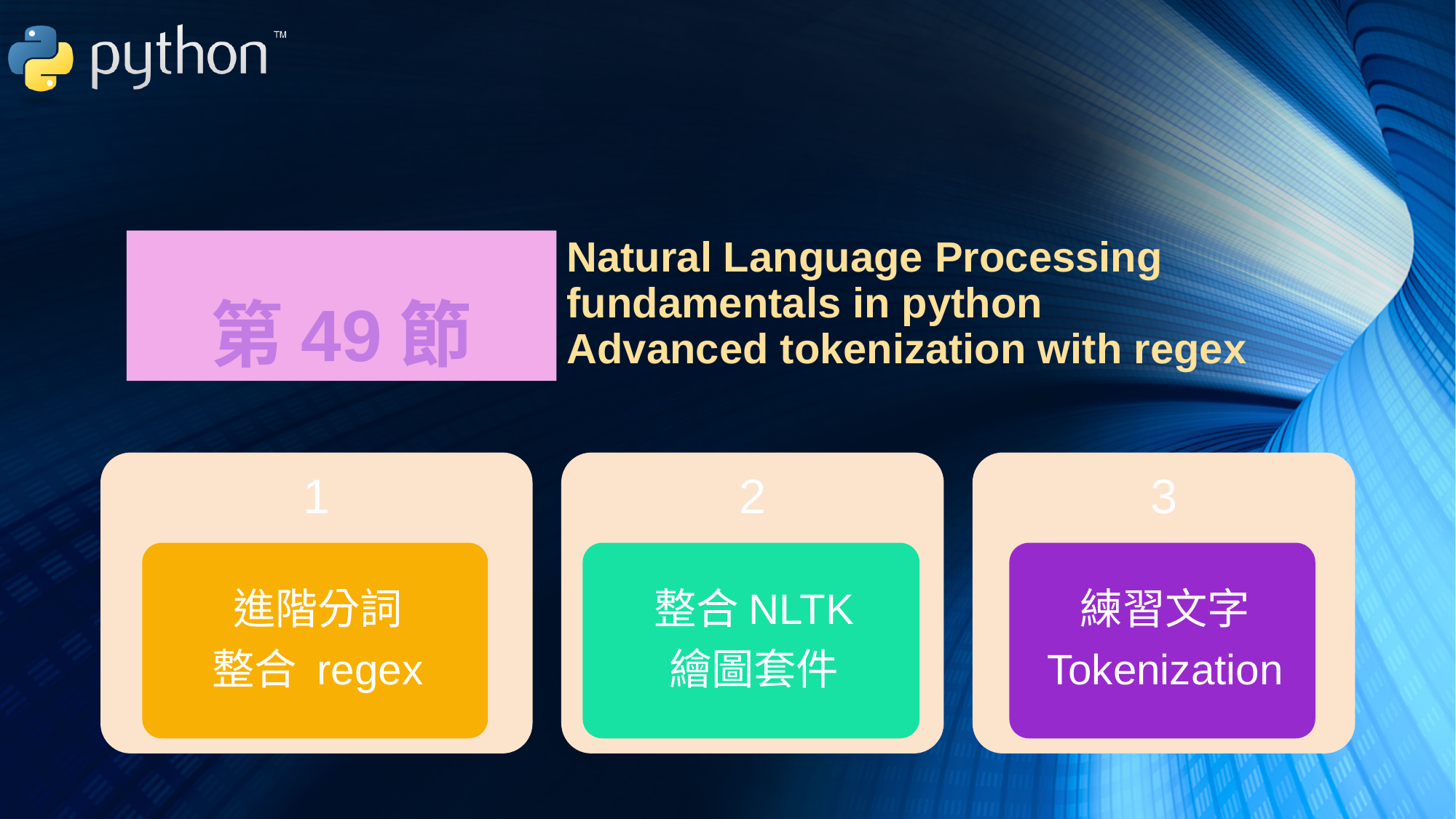

Natural Language Processing fundamentals in python
Advanced tokenization with regex
# 第49節
1
進階分詞
整合 regex
2
整合NLTK
繪圖套件
3
練習文字
Tokenization